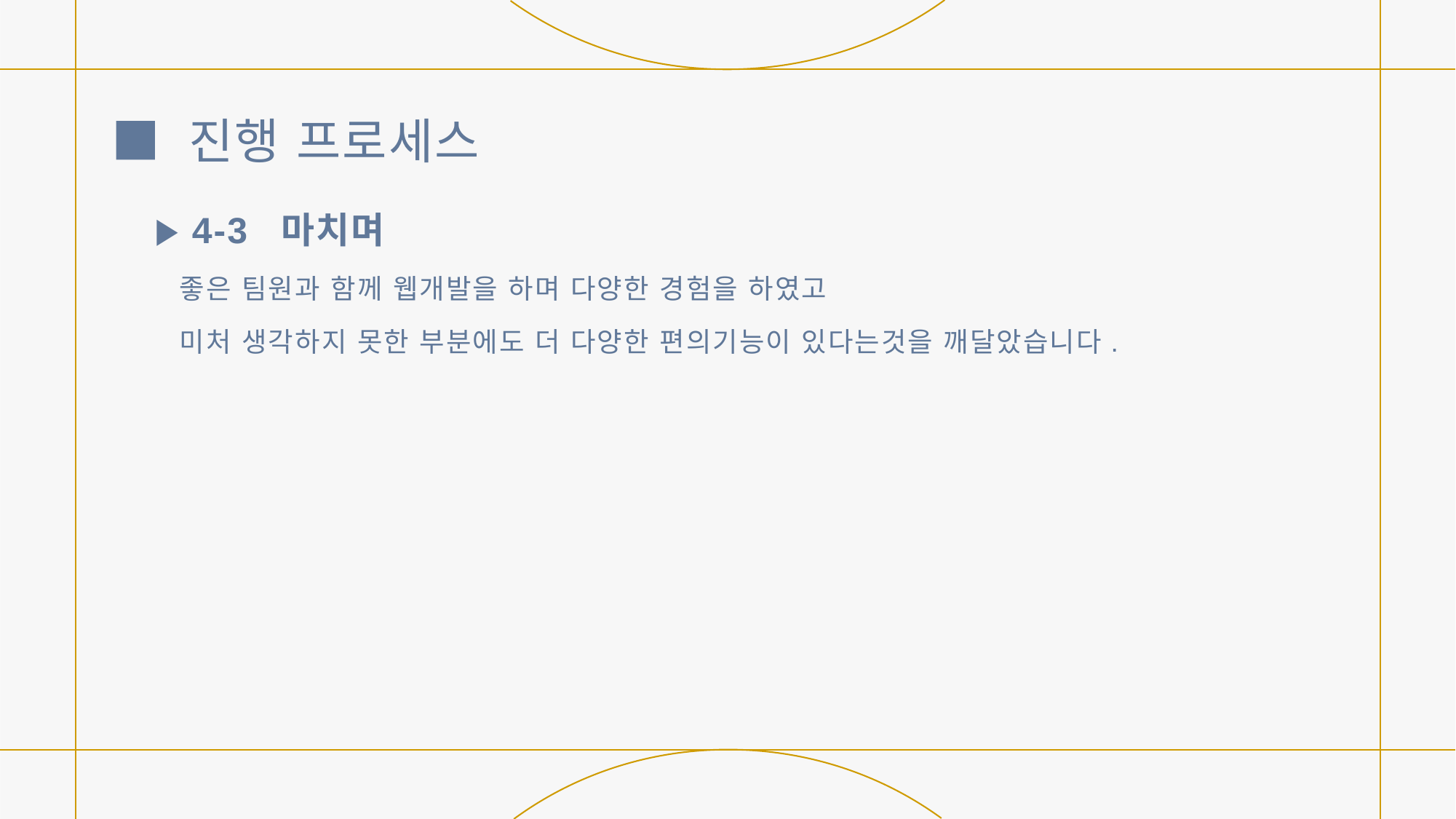

# ■ 진행 프로세스
▶ 4-3  마치며
  좋은 팀원과 함께 웹개발을 하며 다양한 경험을 하였고
  미처 생각하지 못한 부분에도 더 다양한 편의기능이 있다는것을 깨달았습니다.